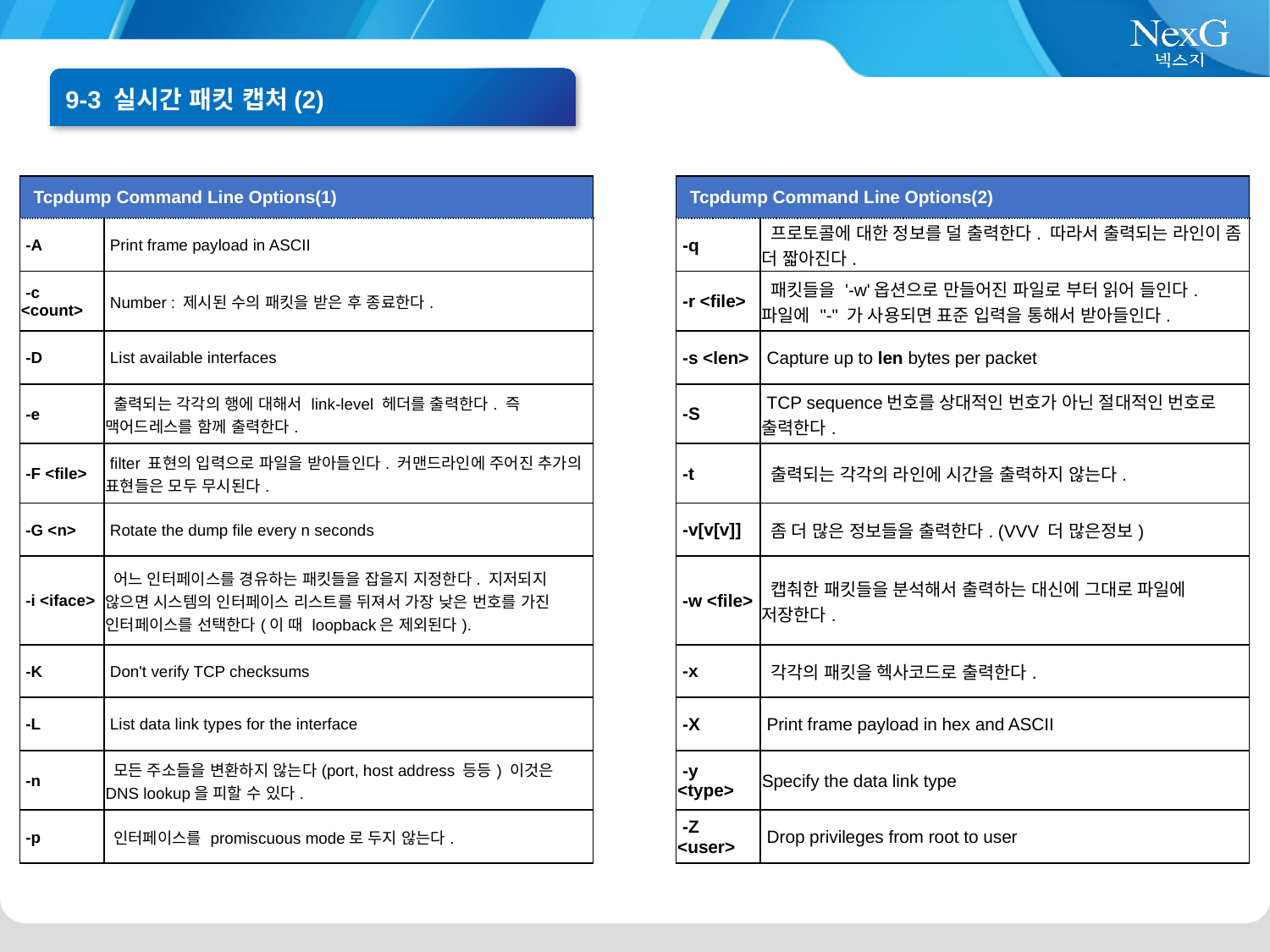

9-3 실시간 패킷 캡처(2)
| Tcpdump Command Line Options(2) |  |
| --- | --- |
| -q | 프로토콜에 대한 정보를 덜 출력한다. 따라서 출력되는 라인이 좀 더 짧아진다. |
| -r <file> | 패킷들을 '-w'옵션으로 만들어진 파일로 부터 읽어 들인다. 파일에 "-" 가 사용되면 표준 입력을 통해서 받아들인다. |
| -s <len> | Capture up to len bytes per packet |
| -S | TCP sequence번호를 상대적인 번호가 아닌 절대적인 번호로 출력한다. |
| -t | 출력되는 각각의 라인에 시간을 출력하지 않는다. |
| -v[v[v]] | 좀 더 많은 정보들을 출력한다. (VVV 더 많은정보) |
| -w <file> | 캡춰한 패킷들을 분석해서 출력하는 대신에 그대로 파일에 저장한다. |
| -x | 각각의 패킷을 헥사코드로 출력한다. |
| -X | Print frame payload in hex and ASCII |
| -y <type> | Specify the data link type |
| -Z <user> | Drop privileges from root to user |
| Tcpdump Command Line Options(1) |  |
| --- | --- |
| -A | Print frame payload in ASCII |
| -c <count> | Number : 제시된 수의 패킷을 받은 후 종료한다. |
| -D | List available interfaces |
| -e | 출력되는 각각의 행에 대해서 link-level 헤더를 출력한다. 즉 맥어드레스를 함께 출력한다. |
| -F <file> | filter 표현의 입력으로 파일을 받아들인다. 커맨드라인에 주어진 추가의 표현들은 모두 무시된다. |
| -G <n> | Rotate the dump file every n seconds |
| -i <iface> | 어느 인터페이스를 경유하는 패킷들을 잡을지 지정한다. 지저되지 않으면 시스템의 인터페이스 리스트를 뒤져서 가장 낮은 번호를 가진 인터페이스를 선택한다(이 때 loopback은 제외된다). |
| -K | Don't verify TCP checksums |
| -L | List data link types for the interface |
| -n | 모든 주소들을 변환하지 않는다(port, host address 등등) 이것은 DNS lookup을 피할 수 있다. |
| -p | 인터페이스를 promiscuous mode로 두지 않는다. |